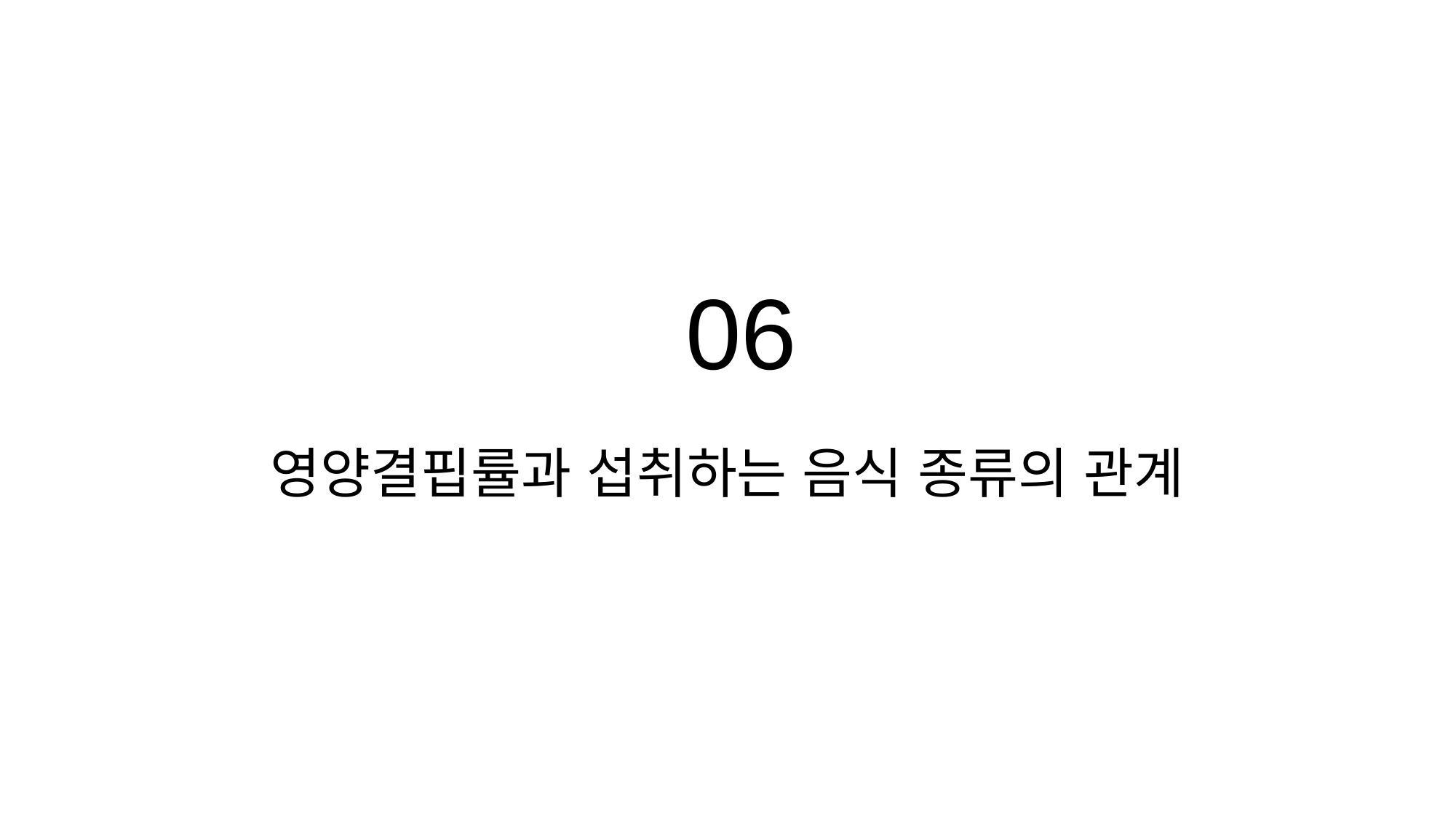

06
# 영양결핍률과 섭취하는 음식 종류의 관계